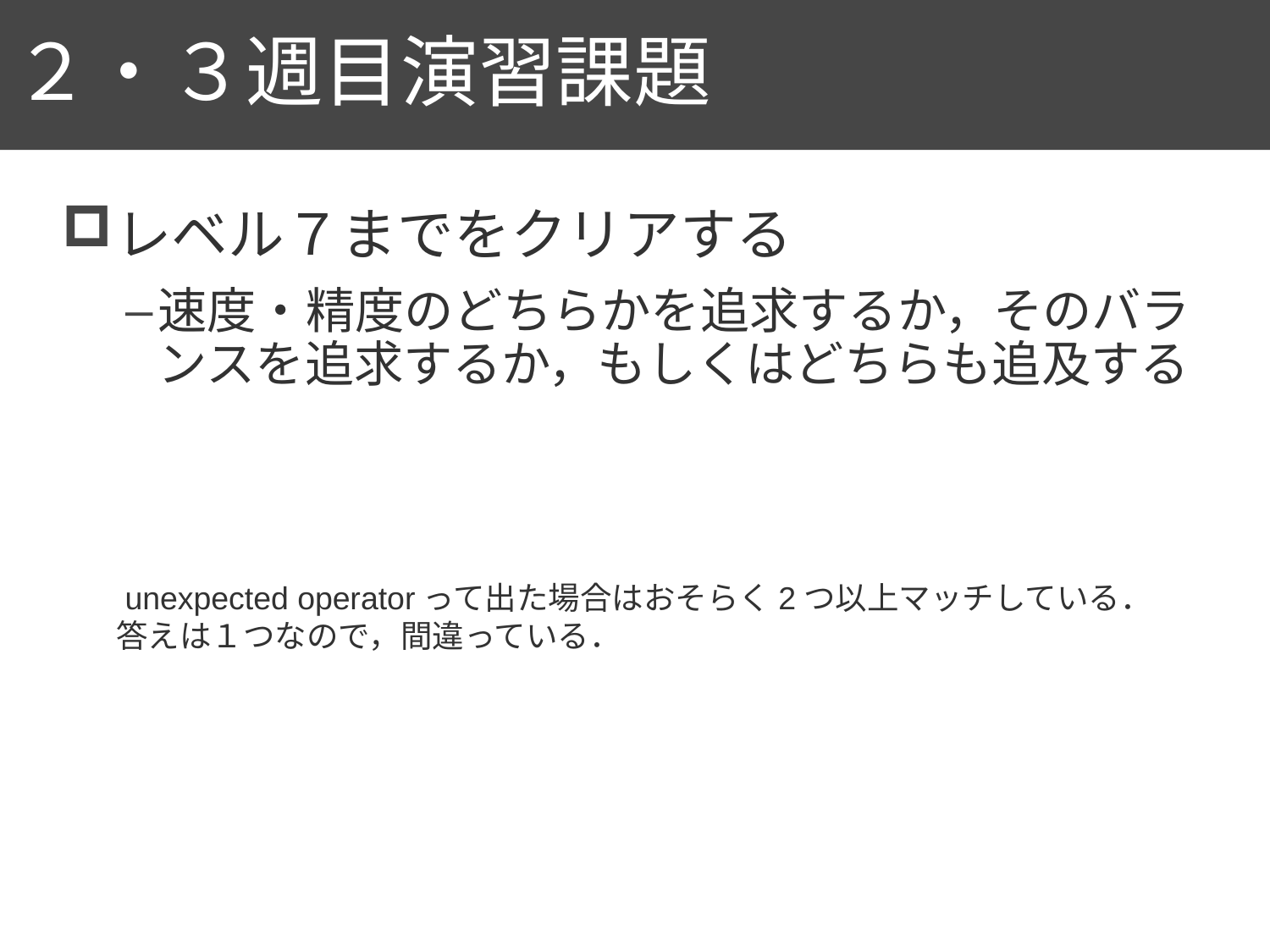

# ２・３週目演習課題
106
レベル７までをクリアする
速度・精度のどちらかを追求するか，そのバランスを追求するか，もしくはどちらも追及する
 unexpected operatorって出た場合はおそらく2つ以上マッチしている．
答えは１つなので，間違っている．